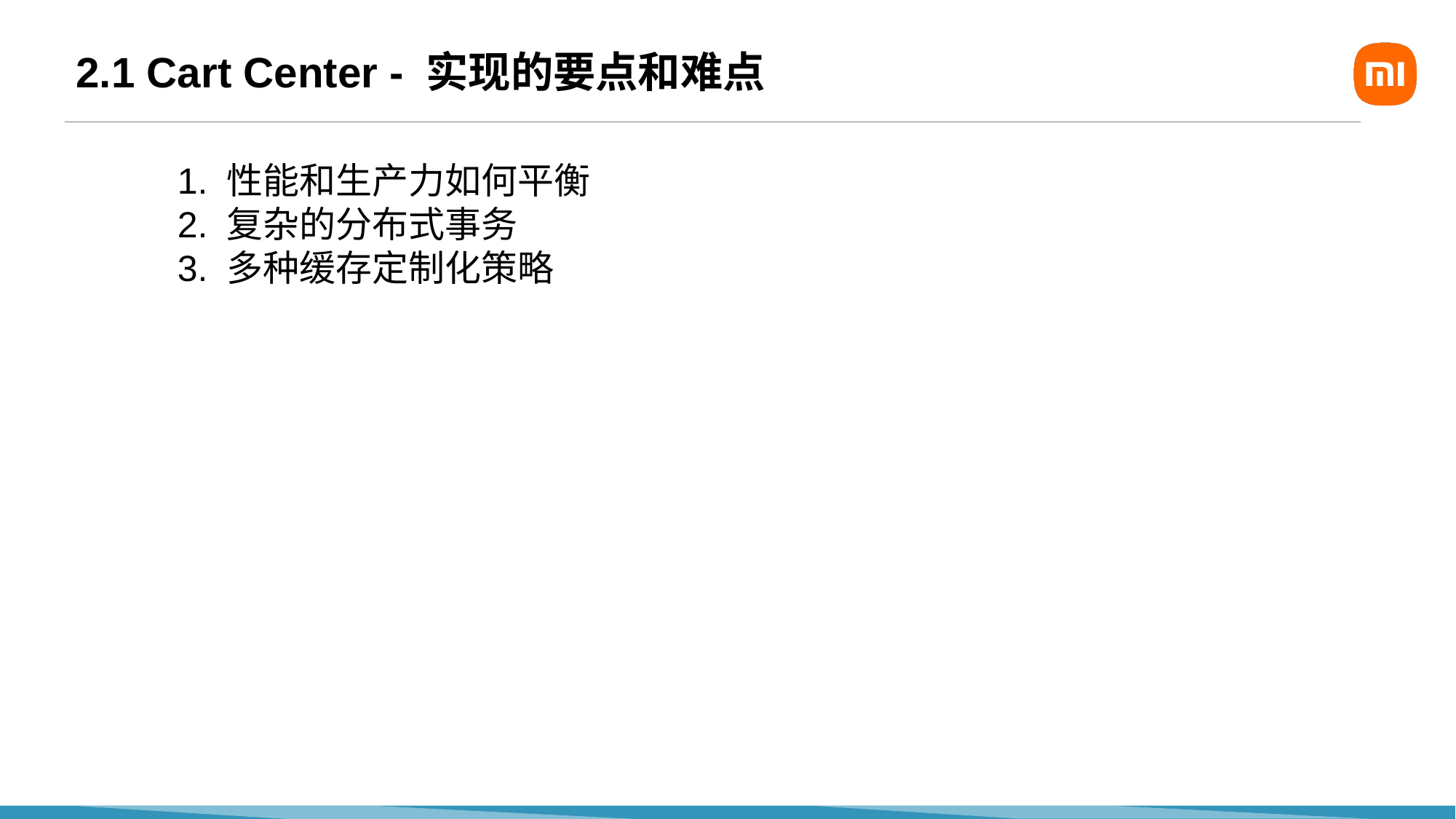

# 2.1 Cart Center - 实现的要点和难点
1. 性能和生产力如何平衡
2. 复杂的分布式事务
3. 多种缓存定制化策略